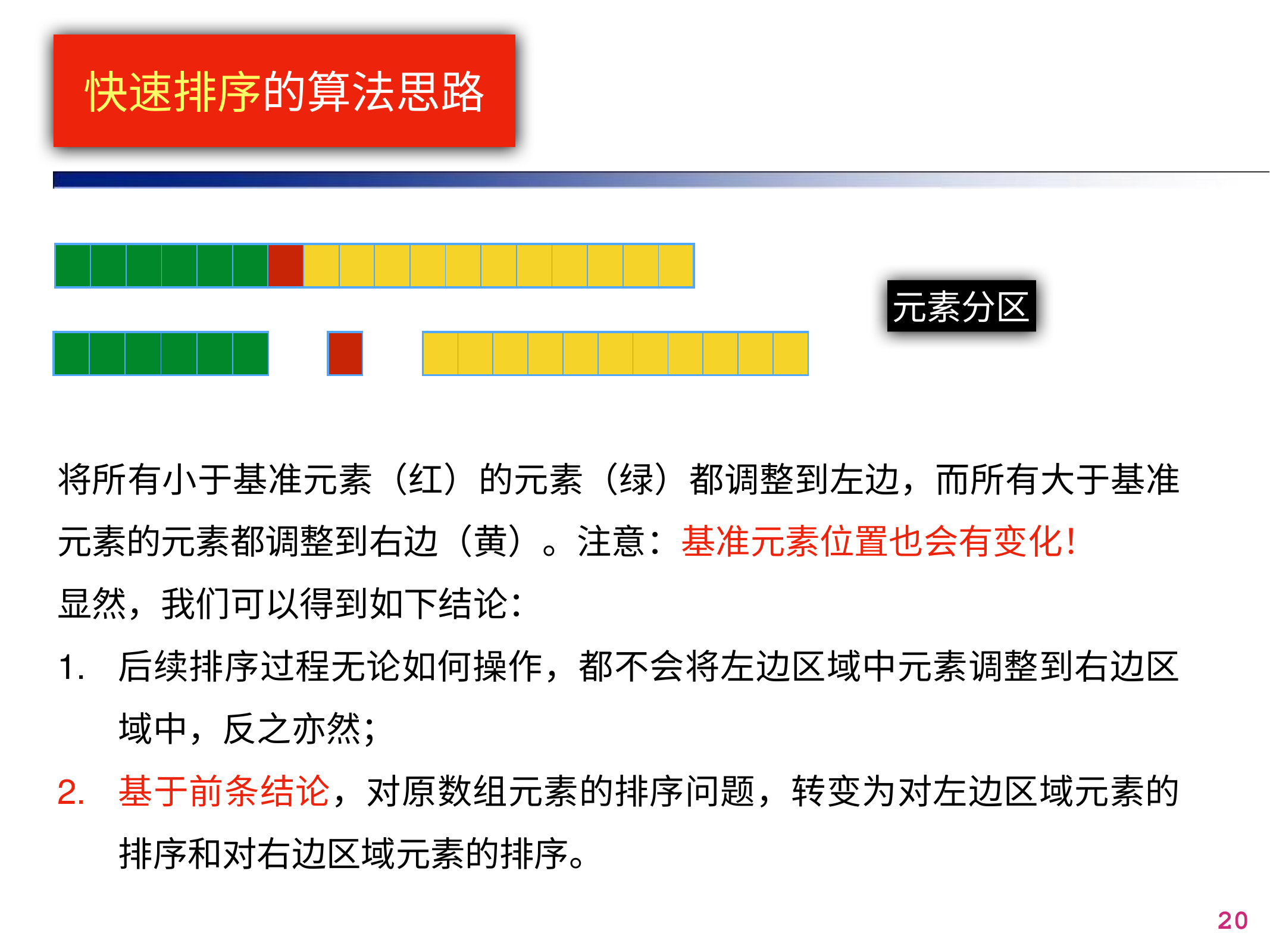

# 快速排序的算法思路
|  |  |  |  |  |  |  |  |  |  |  |  |  |  |  |  |  |  |
| --- | --- | --- | --- | --- | --- | --- | --- | --- | --- | --- | --- | --- | --- | --- | --- | --- | --- |
元素分区
|  |  |  |  |  |  |
| --- | --- | --- | --- | --- | --- |
|  |
| --- |
|  |  |  |  |  |  |  |  |  |  |  |
| --- | --- | --- | --- | --- | --- | --- | --- | --- | --- | --- |
将所有小于基准元素（红）的元素（绿）都调整到左边，而所有大于基准元素的元素都调整到右边（黄）。注意：基准元素位置也会有变化！
显然，我们可以得到如下结论：
后续排序过程无论如何操作，都不会将左边区域中元素调整到右边区域中，反之亦然；
基于前条结论，对原数组元素的排序问题，转变为对左边区域元素的排序和对右边区域元素的排序。
20